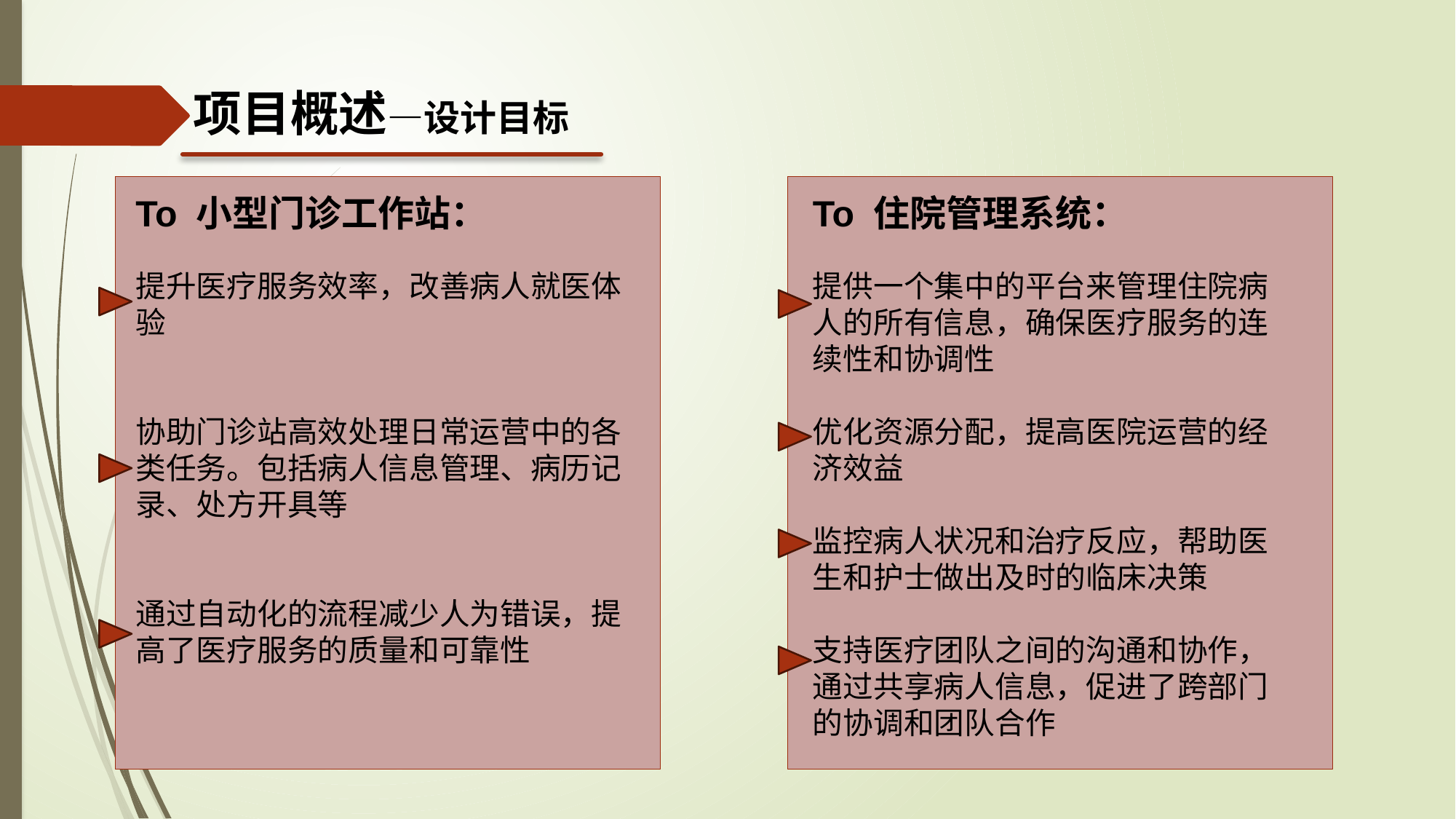

项目概述—设计目标

To 小型门诊工作站：

提升医疗服务效率，改善病人就医体验

协助门诊站高效处理日常运营中的各类任务。包括病人信息管理、病历记录、处方开具等

通过自动化的流程减少人为错误，提高了医疗服务的质量和可靠性
To 住院管理系统：

提供一个集中的平台来管理住院病人的所有信息，确保医疗服务的连续性和协调性

优化资源分配，提高医院运营的经济效益

监控病人状况和治疗反应，帮助医生和护士做出及时的临床决策

支持医疗团队之间的沟通和协作，通过共享病人信息，促进了跨部门的协调和团队合作